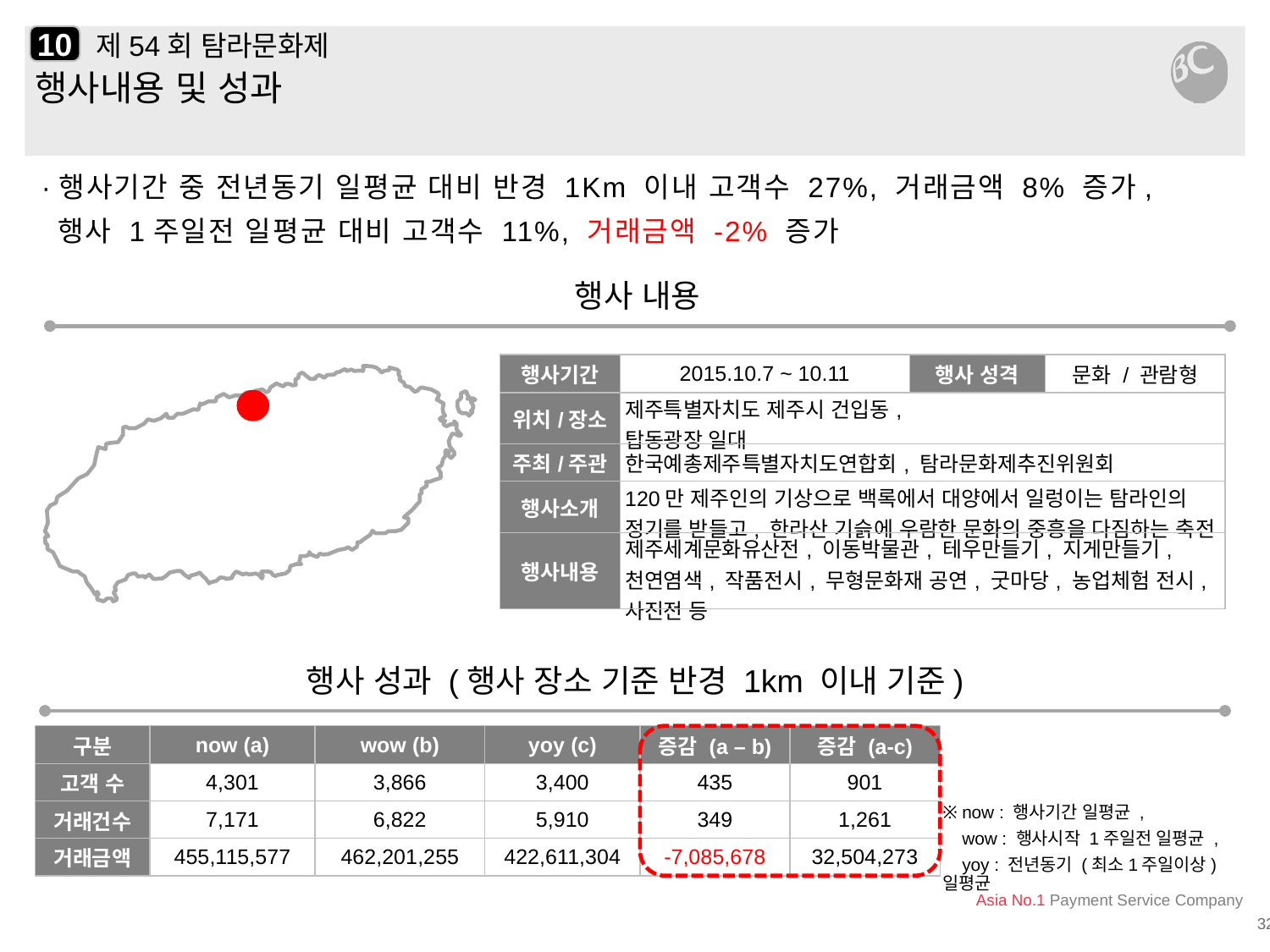

10
# 제54회 탐라문화제
행사내용 및 성과
·행사기간 중 전년동기 일평균 대비 반경 1Km 이내 고객수 27%, 거래금액 8% 증가,
 행사 1주일전 일평균 대비 고객수 11%, 거래금액 -2% 증가
행사 내용
| 행사기간 | 2015.10.7 ~ 10.11 | 행사 성격 | 문화 / 관람형 |
| --- | --- | --- | --- |
| 위치/장소 | 제주특별자치도 제주시 건입동, 탑동광장 일대 |  |  |
| 주최/주관 | 한국예총제주특별자치도연합회, 탐라문화제추진위원회 |  |  |
| 행사소개 | 120만 제주인의 기상으로 백록에서 대양에서 일렁이는 탐라인의 정기를 받들고, 한라산 기슭에 우람한 문화의 중흥을 다짐하는 축전 |  |  |
| 행사내용 | 제주세계문화유산전, 이동박물관, 테우만들기, 지게만들기, 천연염색, 작품전시, 무형문화재 공연, 굿마당, 농업체험 전시, 사진전 등 |  |  |

행사 성과 (행사 장소 기준 반경 1km 이내 기준)
| 구분 | now (a) | wow (b) | yoy (c) | 증감 (a – b) | 증감 (a-c) |
| --- | --- | --- | --- | --- | --- |
| 고객 수 | 4,301 | 3,866 | 3,400 | 435 | 901 |
| 거래건수 | 7,171 | 6,822 | 5,910 | 349 | 1,261 |
| 거래금액 | 455,115,577 | 462,201,255 | 422,611,304 | -7,085,678 | 32,504,273 |

※ now : 행사기간 일평균 ,
    wow : 행사시작 1주일전 일평균 ,
    yoy : 전년동기 (최소1주일이상) 일평균